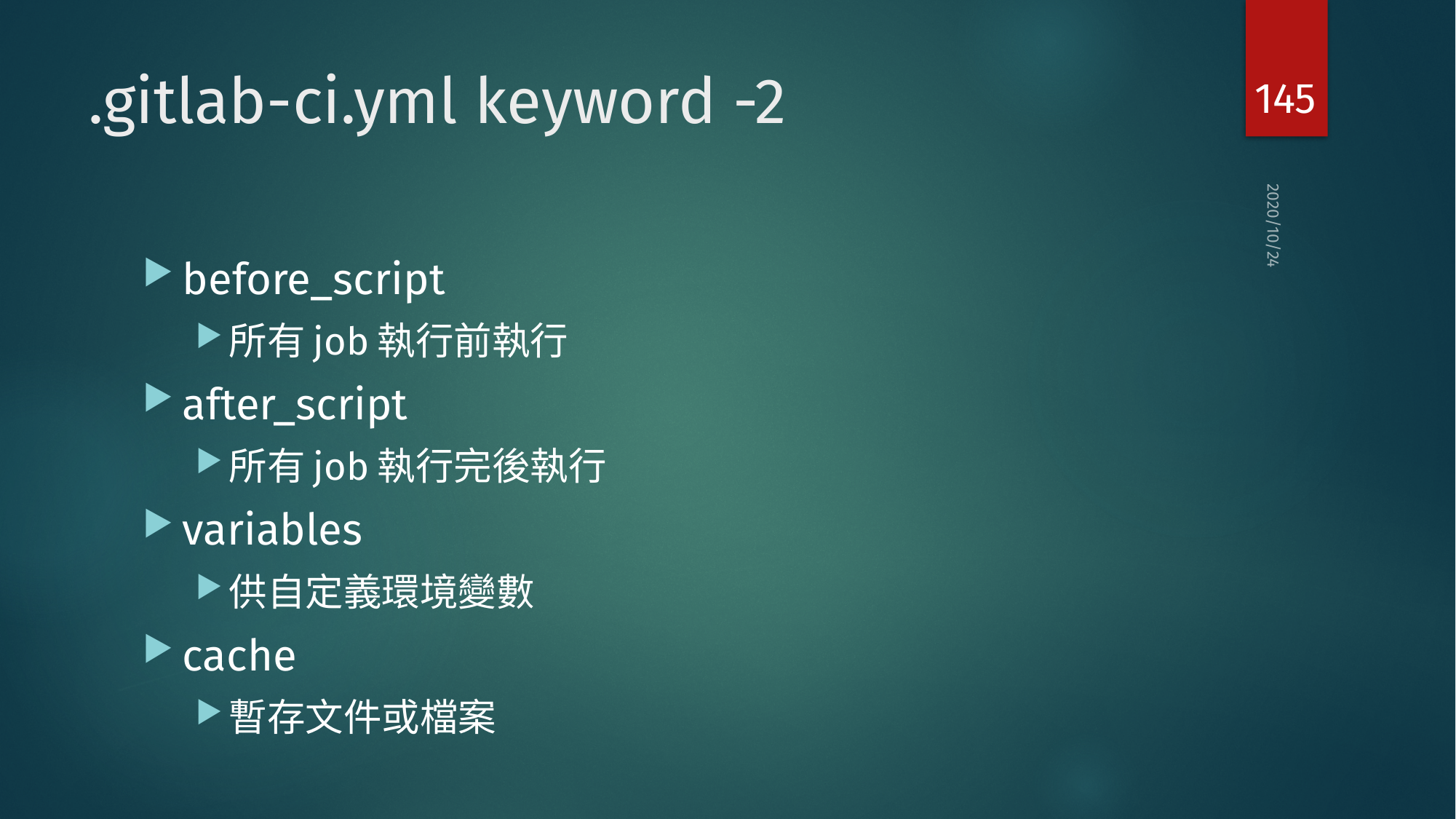

145
# .gitlab-ci.yml keyword -2
2020/10/24
before_script
所有job執行前執行
after_script
所有job執行完後執行
variables
供自定義環境變數
cache
暫存文件或檔案